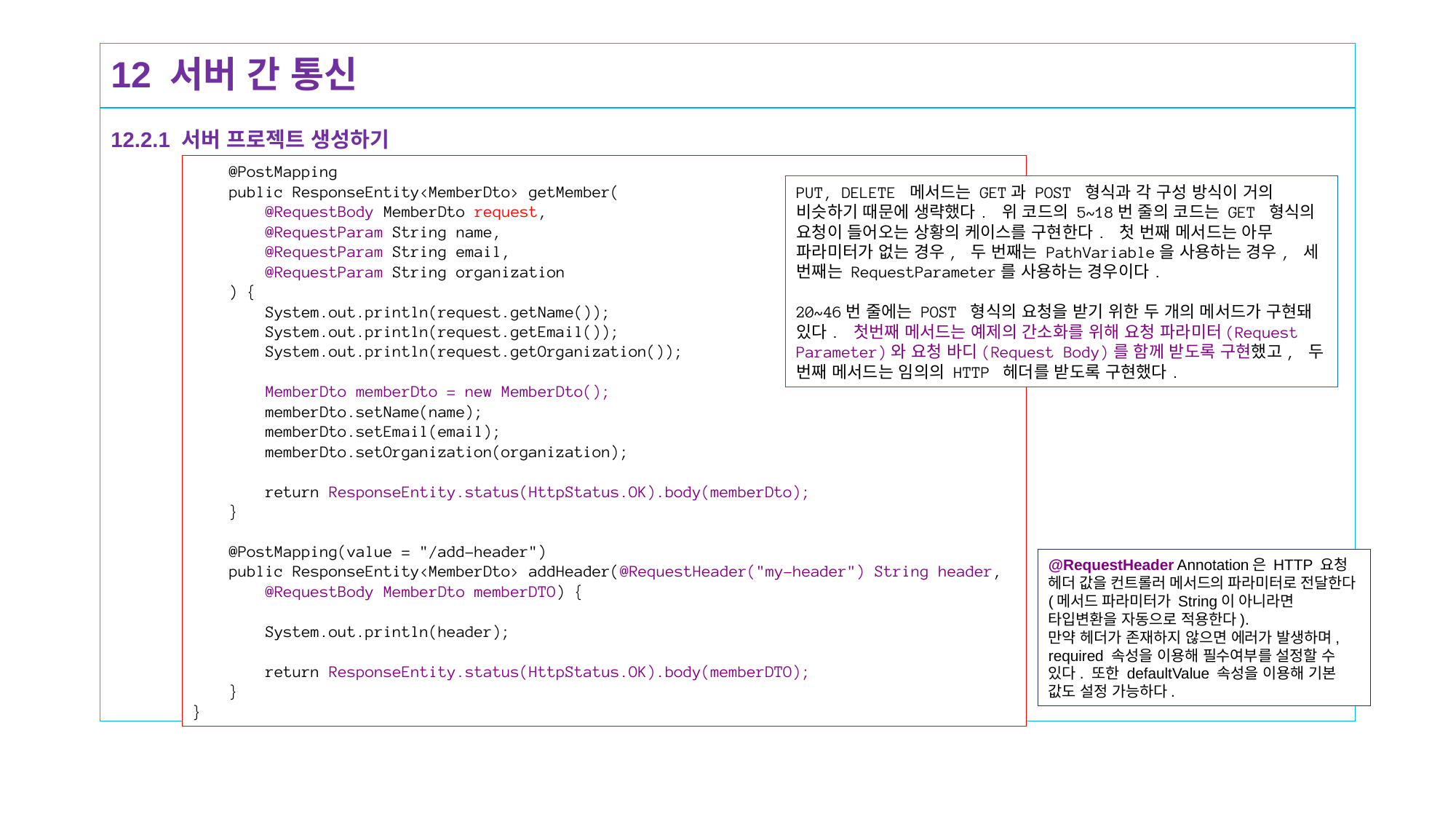

# 12 서버 간 통신
12.2.1 서버 프로젝트 생성하기
    @PostMapping
    public ResponseEntity<MemberDto> getMember(
        @RequestBody MemberDto request,
        @RequestParam String name,
        @RequestParam String email,
        @RequestParam String organization
    ) {
        System.out.println(request.getName());
        System.out.println(request.getEmail());
        System.out.println(request.getOrganization());

        MemberDto memberDto = new MemberDto();
        memberDto.setName(name);
        memberDto.setEmail(email);
        memberDto.setOrganization(organization);

        return ResponseEntity.status(HttpStatus.OK).body(memberDto);
    }

    @PostMapping(value = "/add-header")
    public ResponseEntity<MemberDto> addHeader(@RequestHeader("my-header") String header,
        @RequestBody MemberDto memberDTO) {

        System.out.println(header);

        return ResponseEntity.status(HttpStatus.OK).body(memberDTO);
    }
}
PUT, DELETE 메서드는 GET과 POST 형식과 각 구성 방식이 거의 비슷하기 때문에 생략했다. 위 코드의 5~18번 줄의 코드는 GET 형식의 요청이 들어오는 상황의 케이스를 구현한다. 첫 번째 메서드는 아무 파라미터가 없는 경우, 두 번째는 PathVariable을 사용하는 경우, 세 번째는 RequestParameter를 사용하는 경우이다.

20~46번 줄에는 POST 형식의 요청을 받기 위한 두 개의 메서드가 구현돼 있다. 첫번째 메서드는 예제의 간소화를 위해 요청 파라미터(Request Parameter)와 요청 바디(Request Body)를 함께 받도록 구현했고, 두 번째 메서드는 임의의 HTTP 헤더를 받도록 구현했다.
@RequestHeader Annotation은 HTTP 요청 헤더 값을 컨트롤러 메서드의 파라미터로 전달한다(메서드 파라미터가 String이 아니라면 타입변환을 자동으로 적용한다).
만약 헤더가 존재하지 않으면 에러가 발생하며, required 속성을 이용해 필수여부를 설정할 수 있다. 또한 defaultValue 속성을 이용해 기본 값도 설정 가능하다.